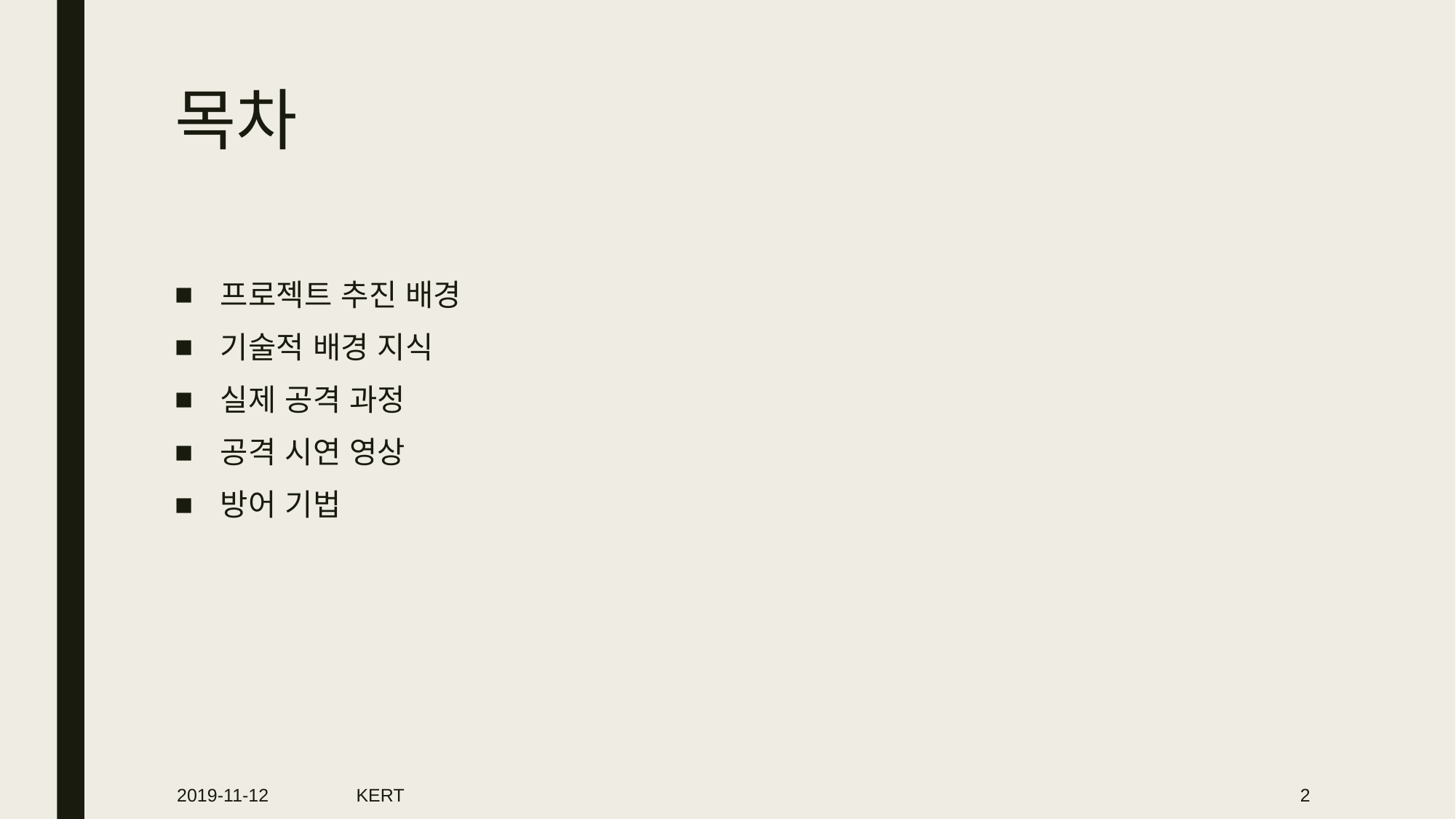

# 목차
프로젝트 추진 배경
기술적 배경 지식
실제 공격 과정
공격 시연 영상
방어 기법
2019-11-12
KERT
2